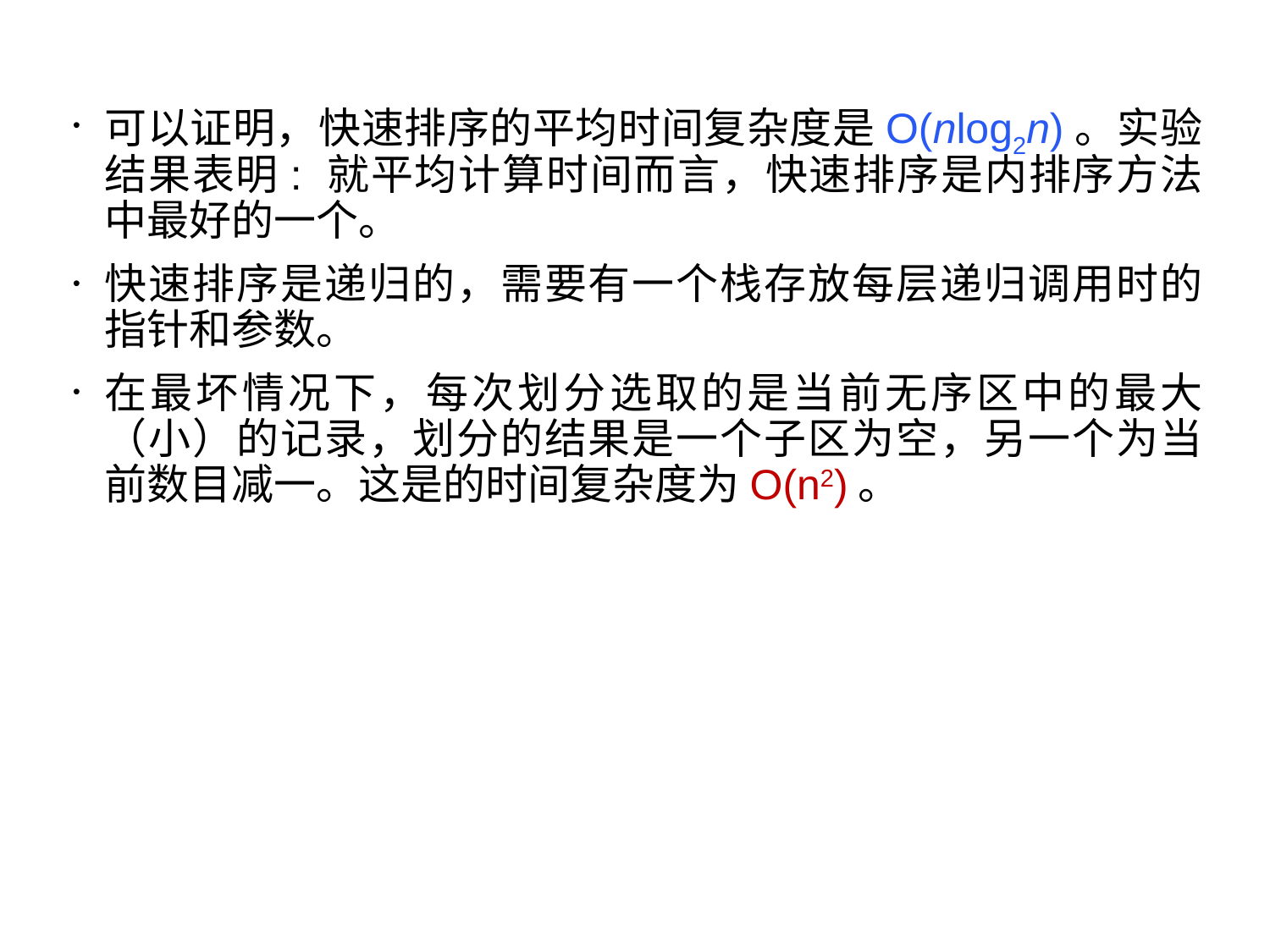

可以证明，快速排序的平均时间复杂度是O(nlog2n)。实验结果表明: 就平均计算时间而言，快速排序是内排序方法中最好的一个。
快速排序是递归的，需要有一个栈存放每层递归调用时的指针和参数。
在最坏情况下，每次划分选取的是当前无序区中的最大（小）的记录，划分的结果是一个子区为空，另一个为当前数目减一。这是的时间复杂度为O(n2)。